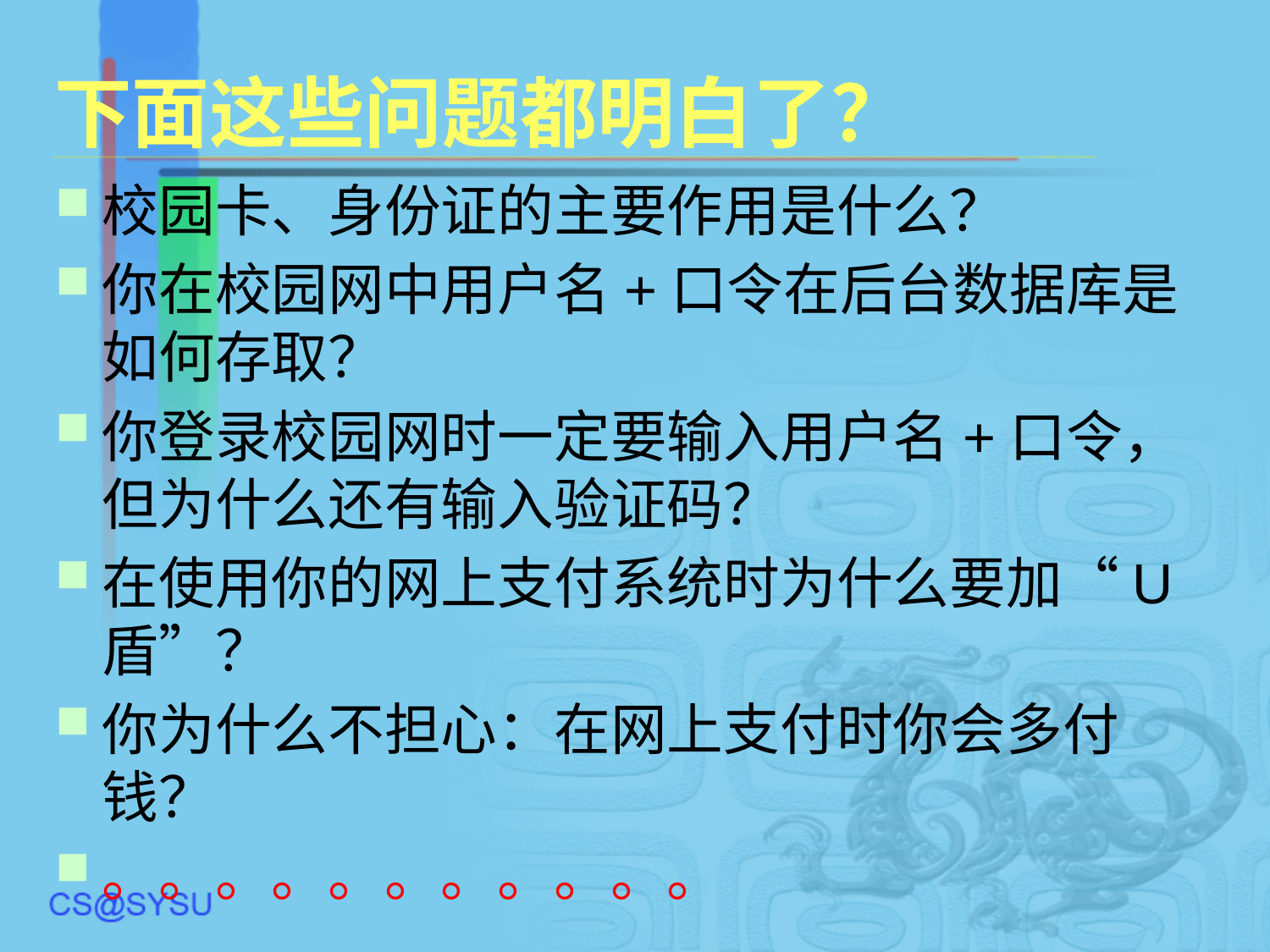

# 下面这些问题都明白了？
校园卡、身份证的主要作用是什么？
你在校园网中用户名+口令在后台数据库是如何存取？
你登录校园网时一定要输入用户名+口令，但为什么还有输入验证码？
在使用你的网上支付系统时为什么要加“U盾”？
你为什么不担心：在网上支付时你会多付钱？
。。。。。。。。。。。